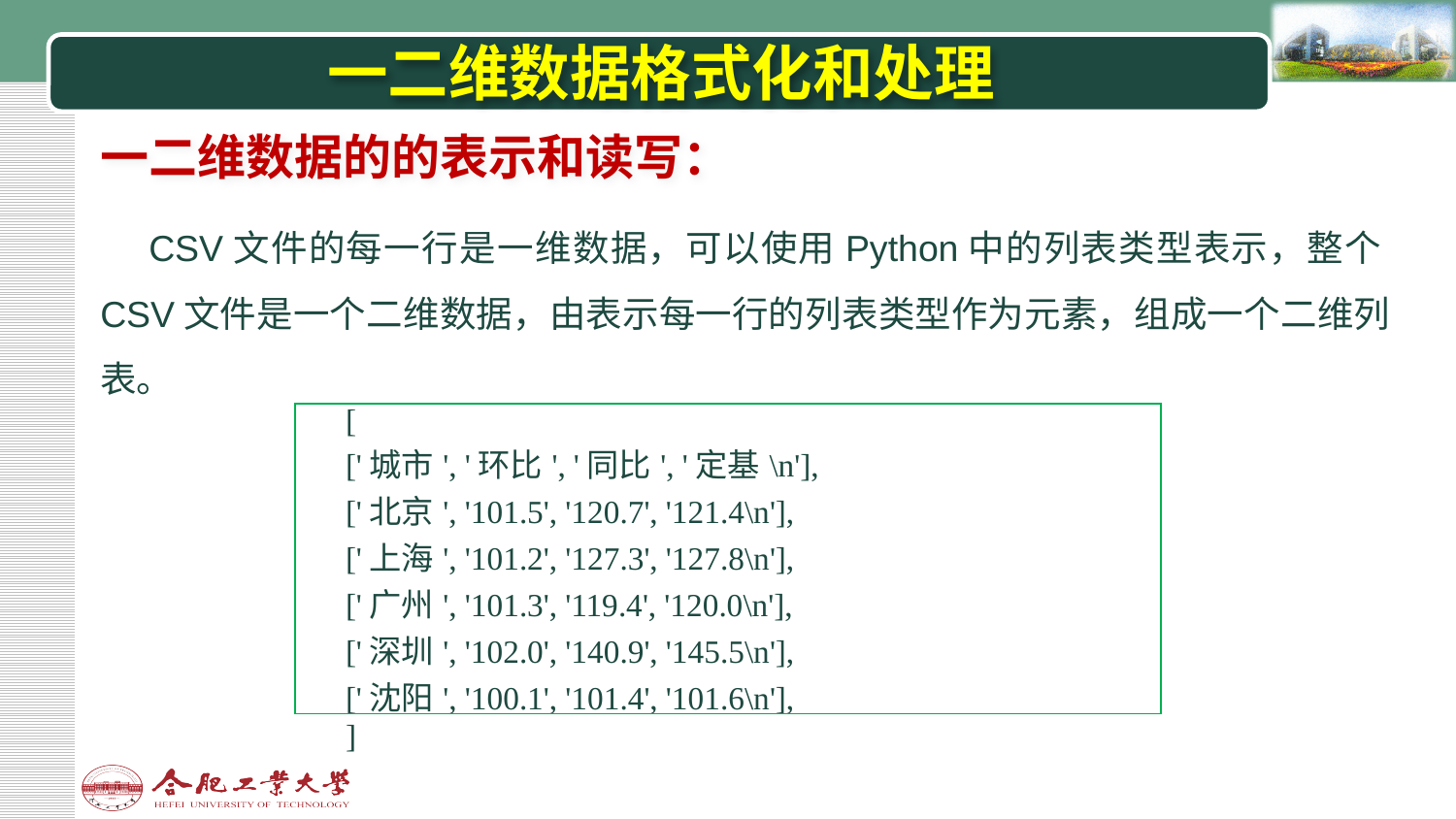

# 一二维数据格式化和处理
一二维数据的的表示和读写：
CSV文件的每一行是一维数据，可以使用Python中的列表类型表示，整个CSV文件是一个二维数据，由表示每一行的列表类型作为元素，组成一个二维列表。
| [ ['城市', '环比', '同比', '定基\n'], ['北京', '101.5', '120.7', '121.4\n'], ['上海', '101.2', '127.3', '127.8\n'], ['广州', '101.3', '119.4', '120.0\n'], ['深圳', '102.0', '140.9', '145.5\n'], ['沈阳', '100.1', '101.4', '101.6\n'], ] |
| --- |